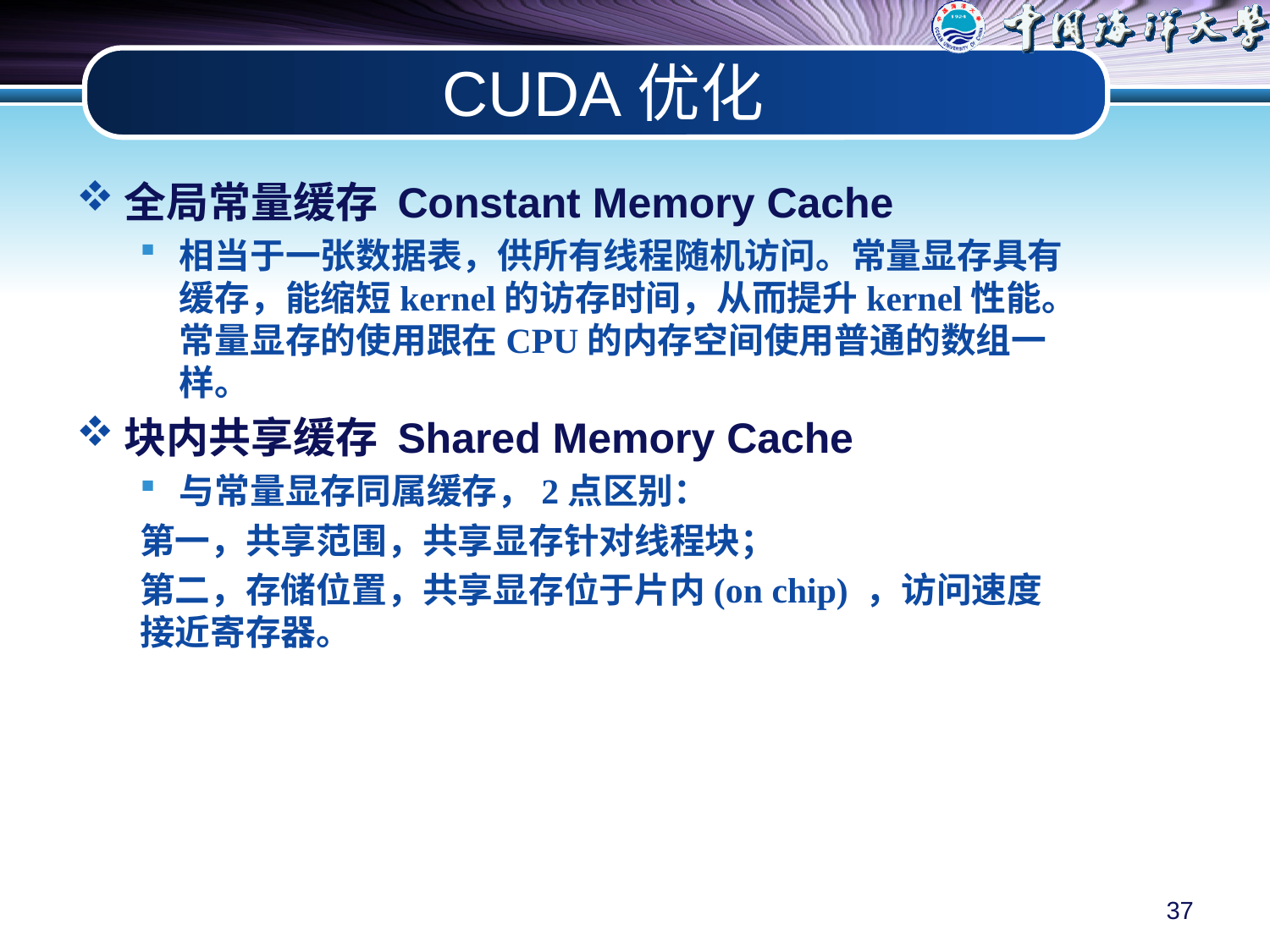

# CUDA优化
全局常量缓存 Constant Memory Cache
相当于一张数据表，供所有线程随机访问。常量显存具有缓存，能缩短kernel的访存时间，从而提升kernel性能。常量显存的使用跟在CPU的内存空间使用普通的数组一样。
块内共享缓存 Shared Memory Cache
与常量显存同属缓存，2点区别：
第一，共享范围，共享显存针对线程块；
第二，存储位置，共享显存位于片内(on chip) ，访问速度接近寄存器。

37